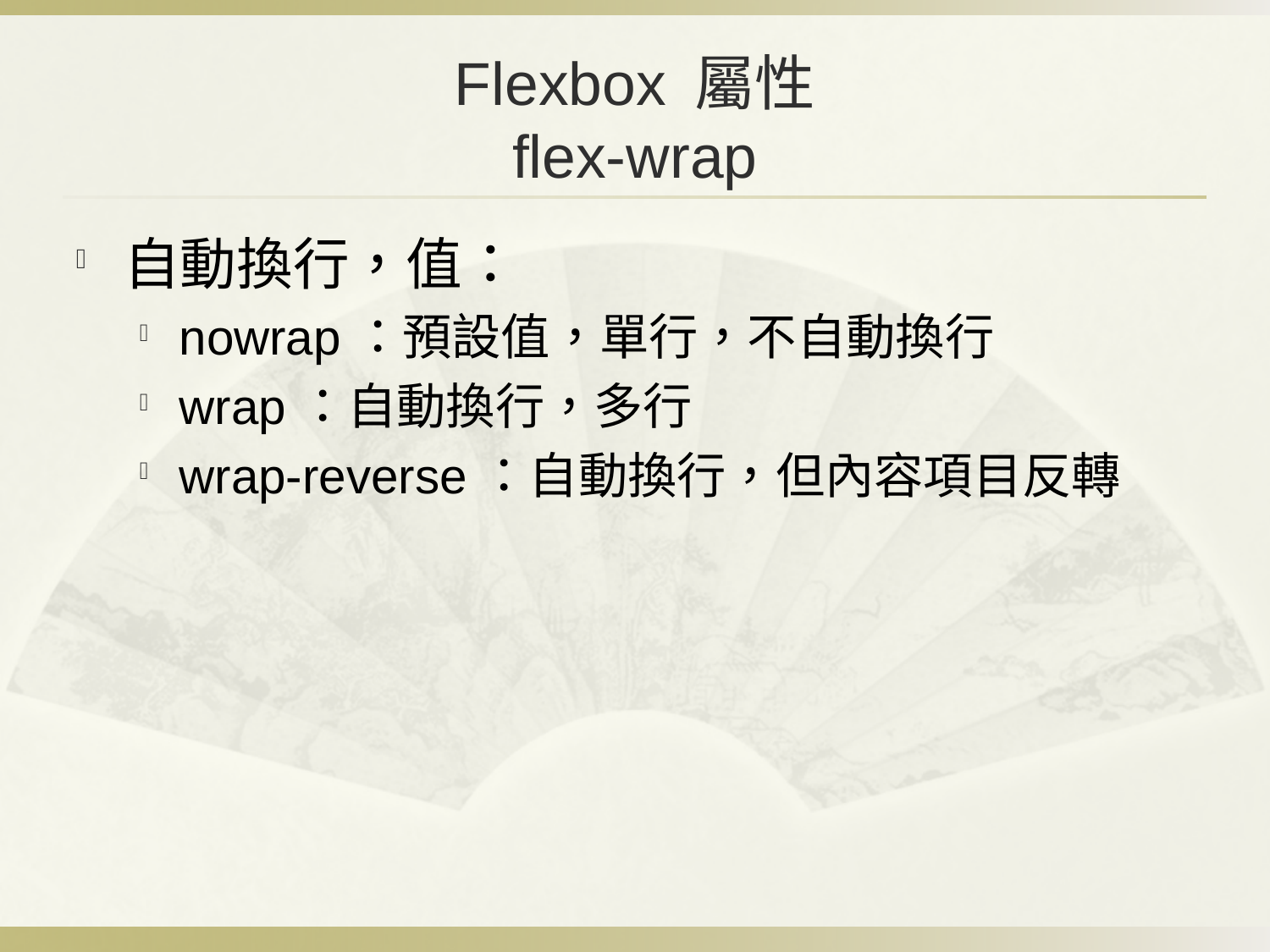

# Flexbox 屬性 flex-wrap
自動換行，值：
nowrap：預設值，單行，不自動換行
wrap：自動換行，多行
wrap-reverse：自動換行，但內容項目反轉